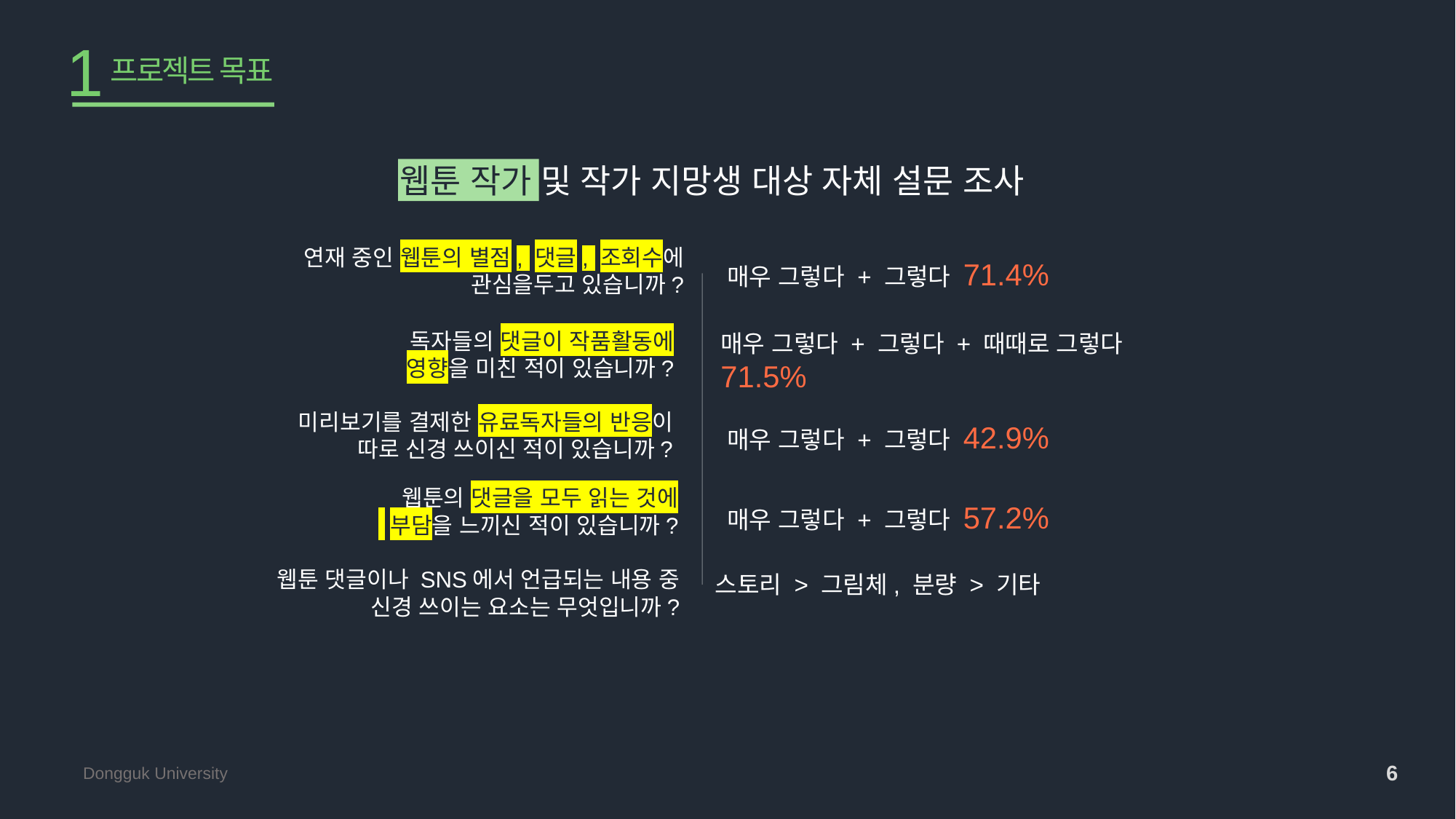

1
프로젝트 목표

Dongguk University
웹툰 작가 및 작가 지망생 대상 자체 설문 조사

연재 중인 웹툰의 별점, 댓글, 조회수에
관심을두고 있습니까?
매우 그렇다 + 그렇다 71.4%
독자들의 댓글이 작품활동에
영향을 미친 적이 있습니까?
매우 그렇다 + 그렇다 + 때때로 그렇다
71.5%
미리보기를 결제한 유료독자들의 반응이
따로 신경 쓰이신 적이 있습니까?
매우 그렇다 + 그렇다 42.9%
웹툰의 댓글을 모두 읽는 것에
 부담을 느끼신 적이 있습니까?
매우 그렇다 + 그렇다 57.2%
웹툰 댓글이나 SNS에서 언급되는 내용 중
신경 쓰이는 요소는 무엇입니까?
스토리 > 그림체, 분량 > 기타
6
저희 프로젝트의 대상이 되는 작가와 작가 지망생들 몇 분에게 설문 조사를 메일로 부탁드렸는데요 그중 소수가 답해주셨지만 이로 힌트를 얻을 수 있었습니다.